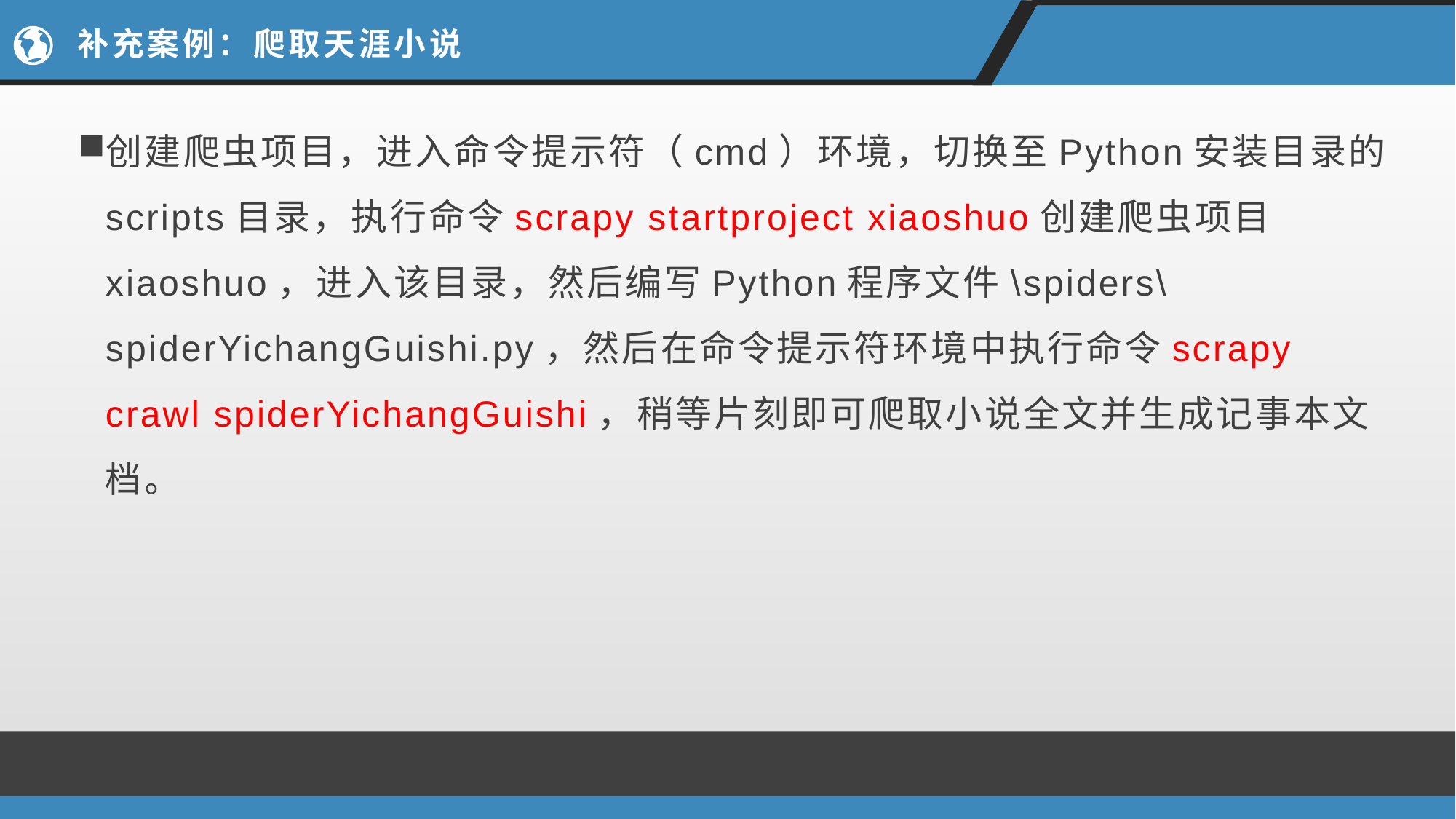

# 补充案例：爬取天涯小说

创建爬虫项目，进入命令提示符（cmd）环境，切换至Python安装目录的scripts目录，执行命令scrapy startproject xiaoshuo创建爬虫项目xiaoshuo，进入该目录，然后编写Python程序文件\spiders\spiderYichangGuishi.py，然后在命令提示符环境中执行命令scrapy crawl spiderYichangGuishi，稍等片刻即可爬取小说全文并生成记事本文档。